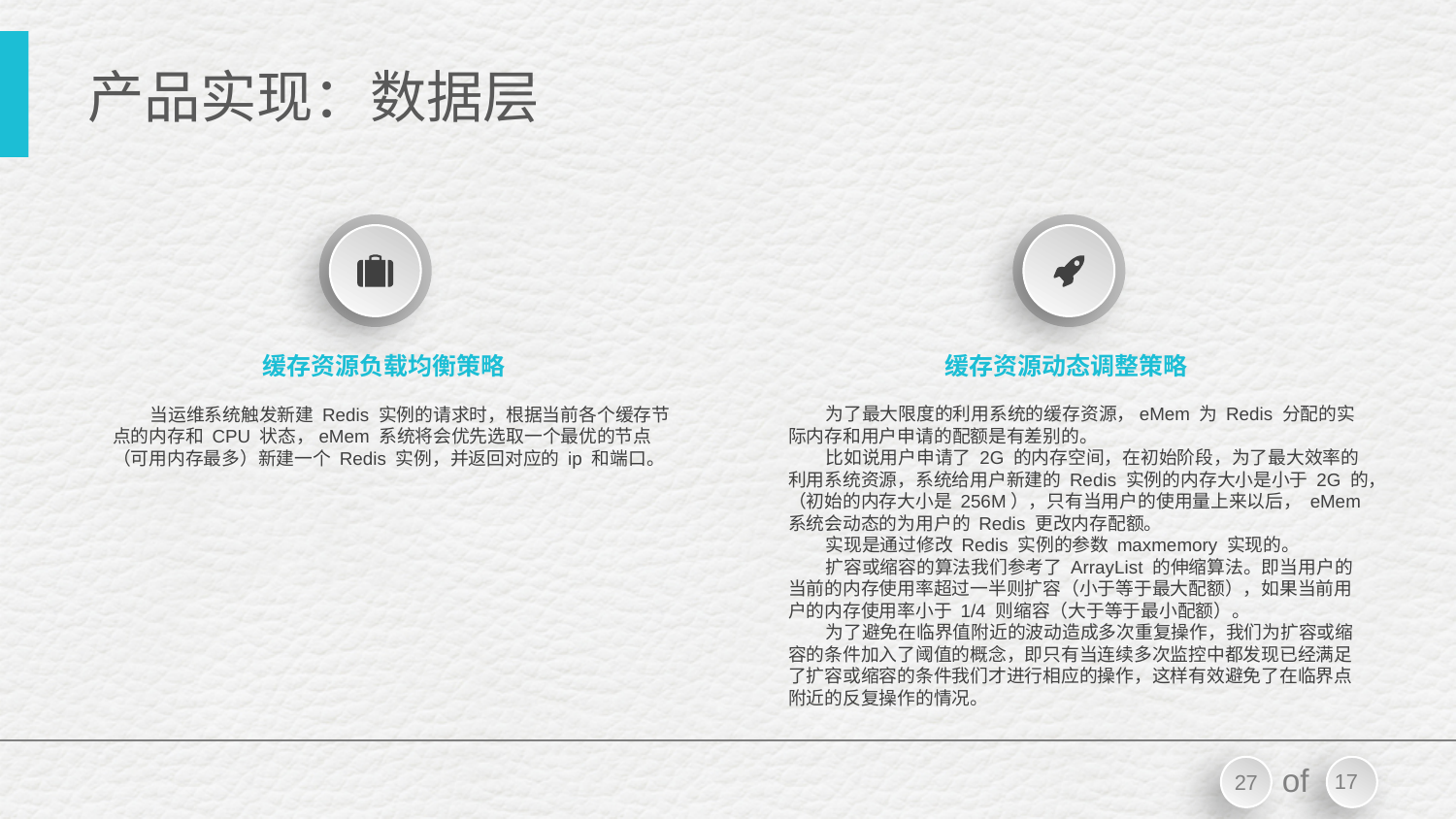

# 产品实现：数据层

缓存资源负载均衡策略
缓存资源动态调整策略
        为了最大限度的利用系统的缓存资源，eMem 为 Redis 分配的实际内存和用户申请的配额是有差别的。
        比如说用户申请了 2G 的内存空间，在初始阶段，为了最大效率的利用系统资源，系统给用户新建的 Redis 实例的内存大小是小于 2G 的，
（初始的内存大小是 256M），只有当用户的使用量上来以后， eMem 系统会动态的为用户的 Redis 更改内存配额。
        实现是通过修改 Redis 实例的参数 maxmemory 实现的。
        扩容或缩容的算法我们参考了 ArrayList 的伸缩算法。即当用户的
当前的内存使用率超过一半则扩容（小于等于最大配额），如果当前用
户的内存使用率小于 1/4 则缩容（大于等于最小配额）。
        为了避免在临界值附近的波动造成多次重复操作，我们为扩容或缩容的条件加入了阈值的概念，即只有当连续多次监控中都发现已经满足了扩容或缩容的条件我们才进行相应的操作，这样有效避免了在临界点
附近的反复操作的情况。
        当运维系统触发新建 Redis 实例的请求时，根据当前各个缓存节点的内存和 CPU 状态，eMem 系统将会优先选取一个最优的节点（可用内存最多）新建一个 Redis 实例，并返回对应的 ip 和端口。
17